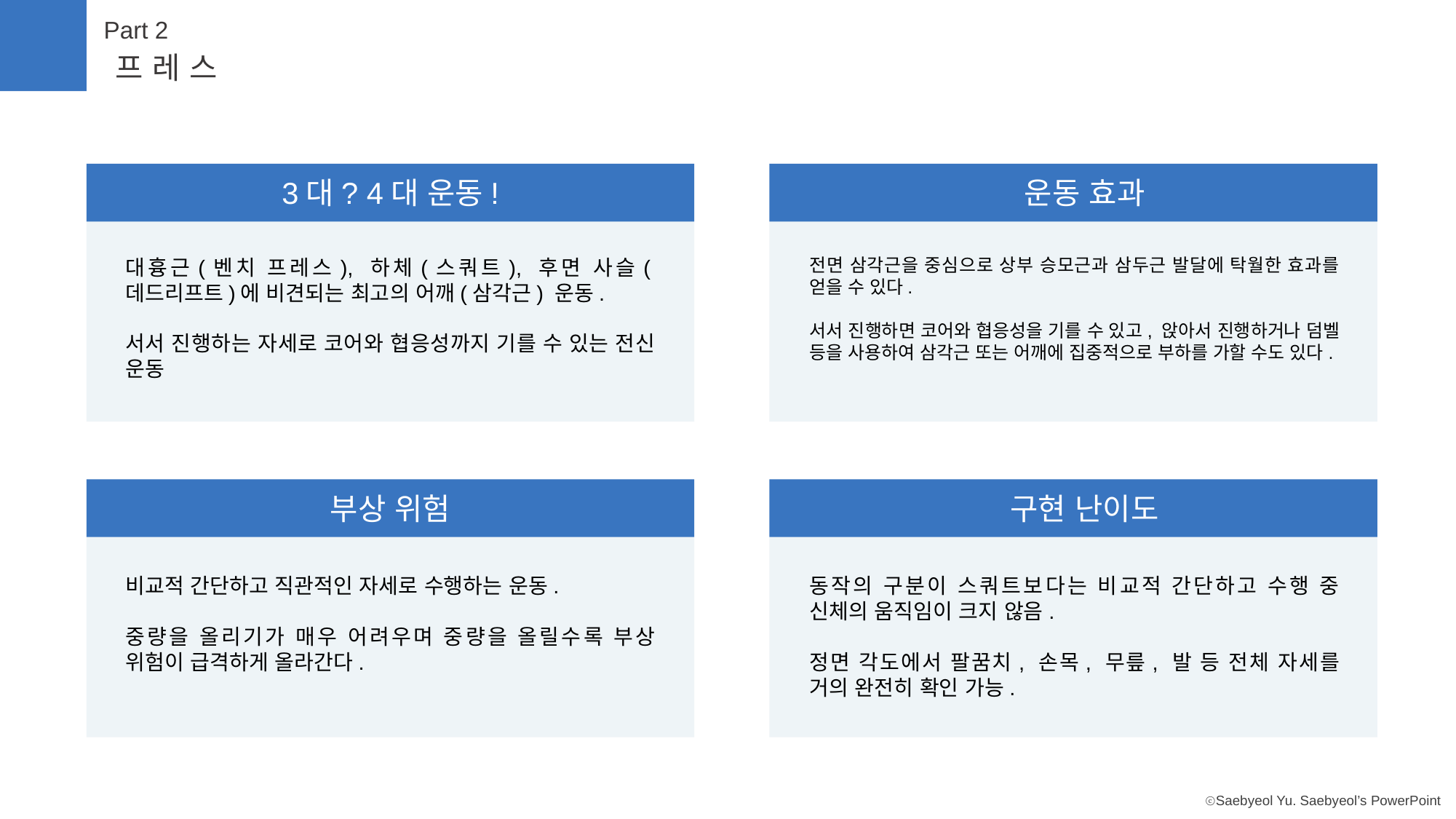

Part 2
프레스

3대? 4대 운동!
운동 효과

대흉근(벤치 프레스), 하체(스쿼트), 후면 사슬(데드리프트)에 비견되는 최고의 어깨(삼각근) 운동.

서서 진행하는 자세로 코어와 협응성까지 기를 수 있는 전신 운동
전면 삼각근을 중심으로 상부 승모근과 삼두근 발달에 탁월한 효과를 얻을 수 있다.

서서 진행하면 코어와 협응성을 기를 수 있고, 앉아서 진행하거나 덤벨 등을 사용하여 삼각근 또는 어깨에 집중적으로 부하를 가할 수도 있다.

부상 위험
구현 난이도

비교적 간단하고 직관적인 자세로 수행하는 운동.

중량을 올리기가 매우 어려우며 중량을 올릴수록 부상 위험이 급격하게 올라간다.
동작의 구분이 스쿼트보다는 비교적 간단하고 수행 중 신체의 움직임이 크지 않음.

정면 각도에서 팔꿈치, 손목, 무릎, 발 등 전체 자세를 거의 완전히 확인 가능.